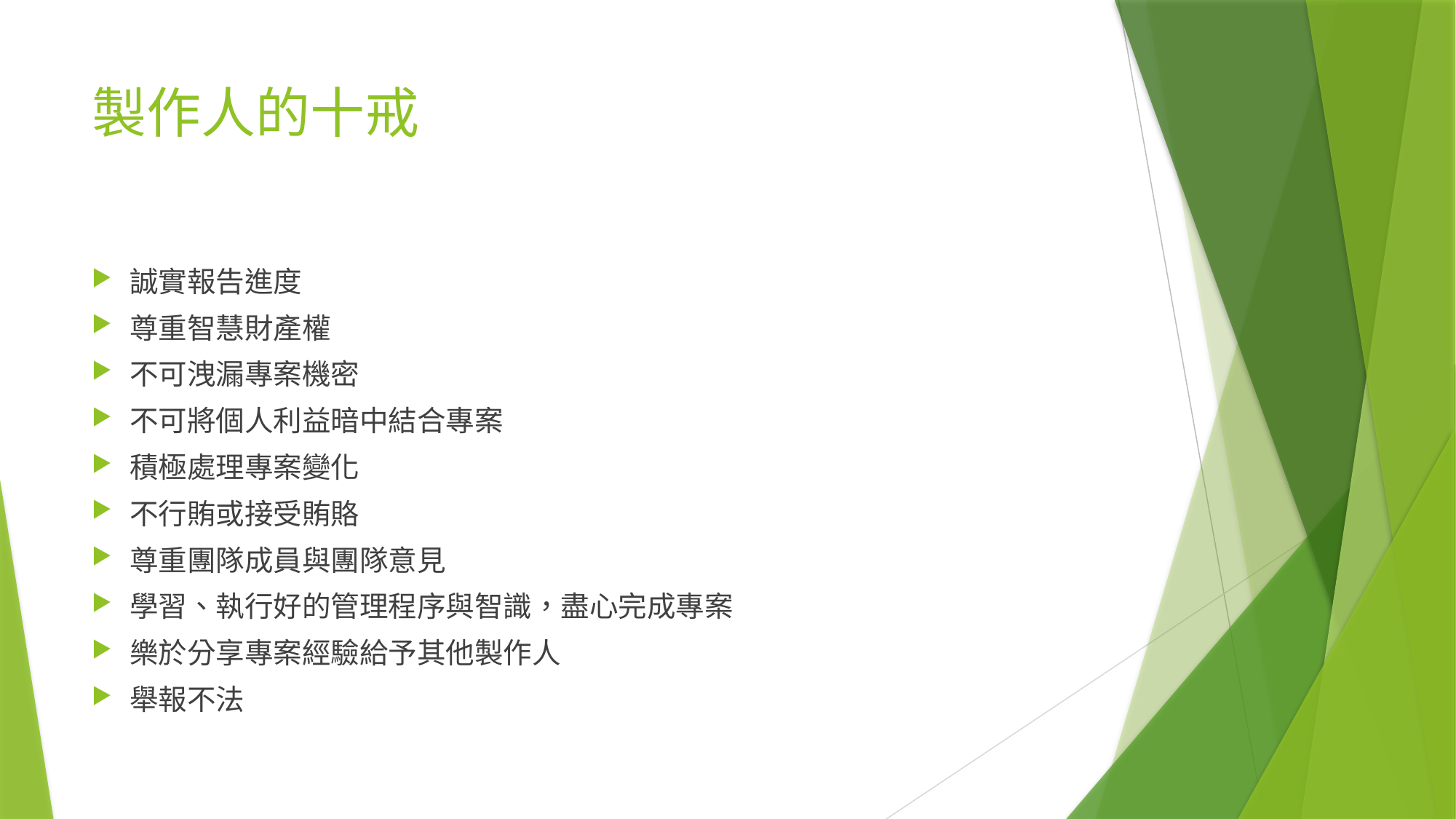

# 製作人的十戒
誠實報告進度
尊重智慧財產權
不可洩漏專案機密
不可將個人利益暗中結合專案
積極處理專案變化
不行賄或接受賄賂
尊重團隊成員與團隊意見
學習、執行好的管理程序與智識，盡心完成專案
樂於分享專案經驗給予其他製作人
舉報不法